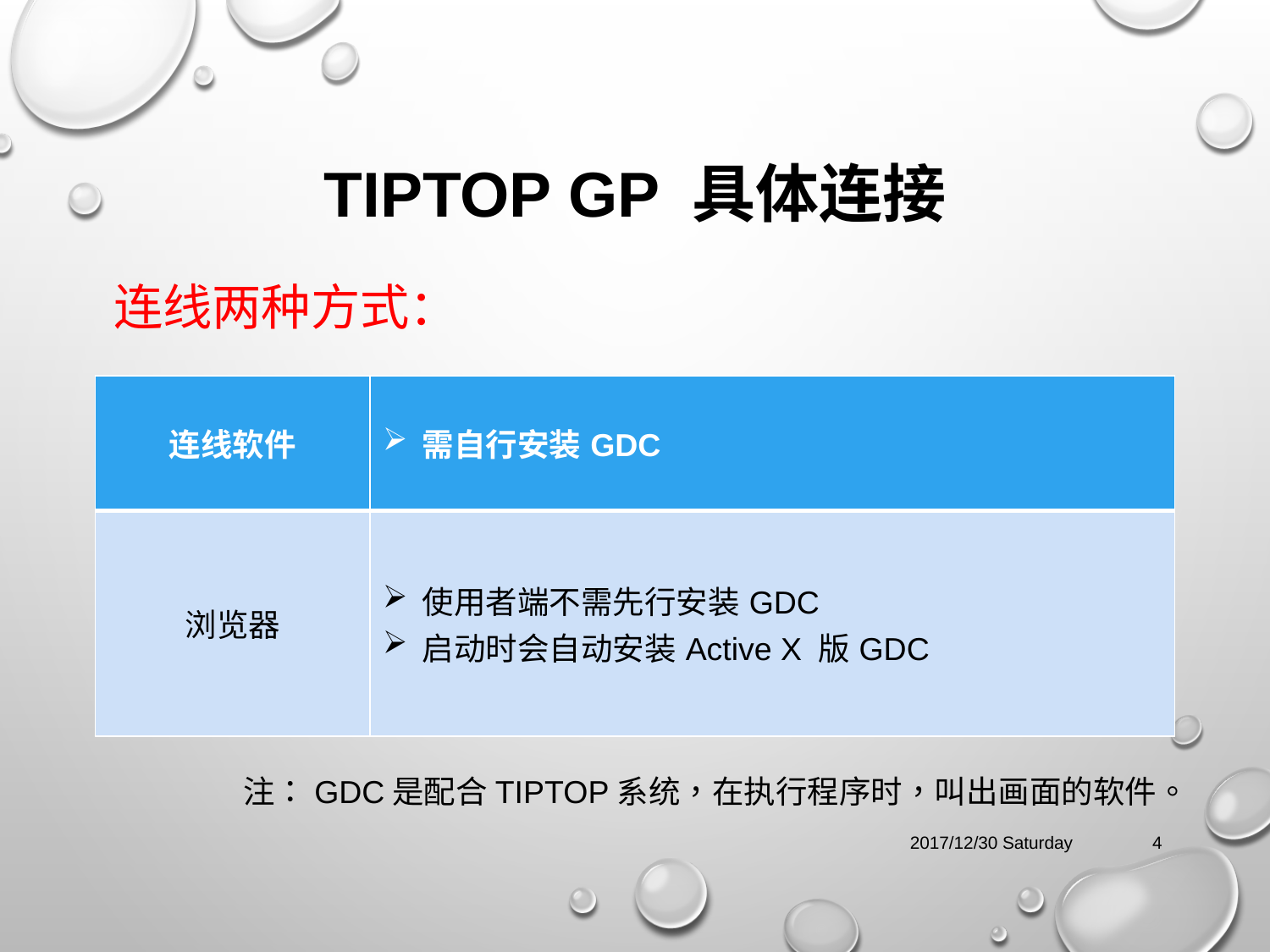

# TIPTOP GP 具体连接
连线两种方式：
| 连线软件 | 需自行安装GDC |
| --- | --- |
| 浏览器 | 使用者端不需先行安装GDC 启动时会自动安装Active X 版GDC |
注：GDC是配合TIPTOP系统，在执行程序时，叫出画面的软件。
2017/12/30 Saturday
4